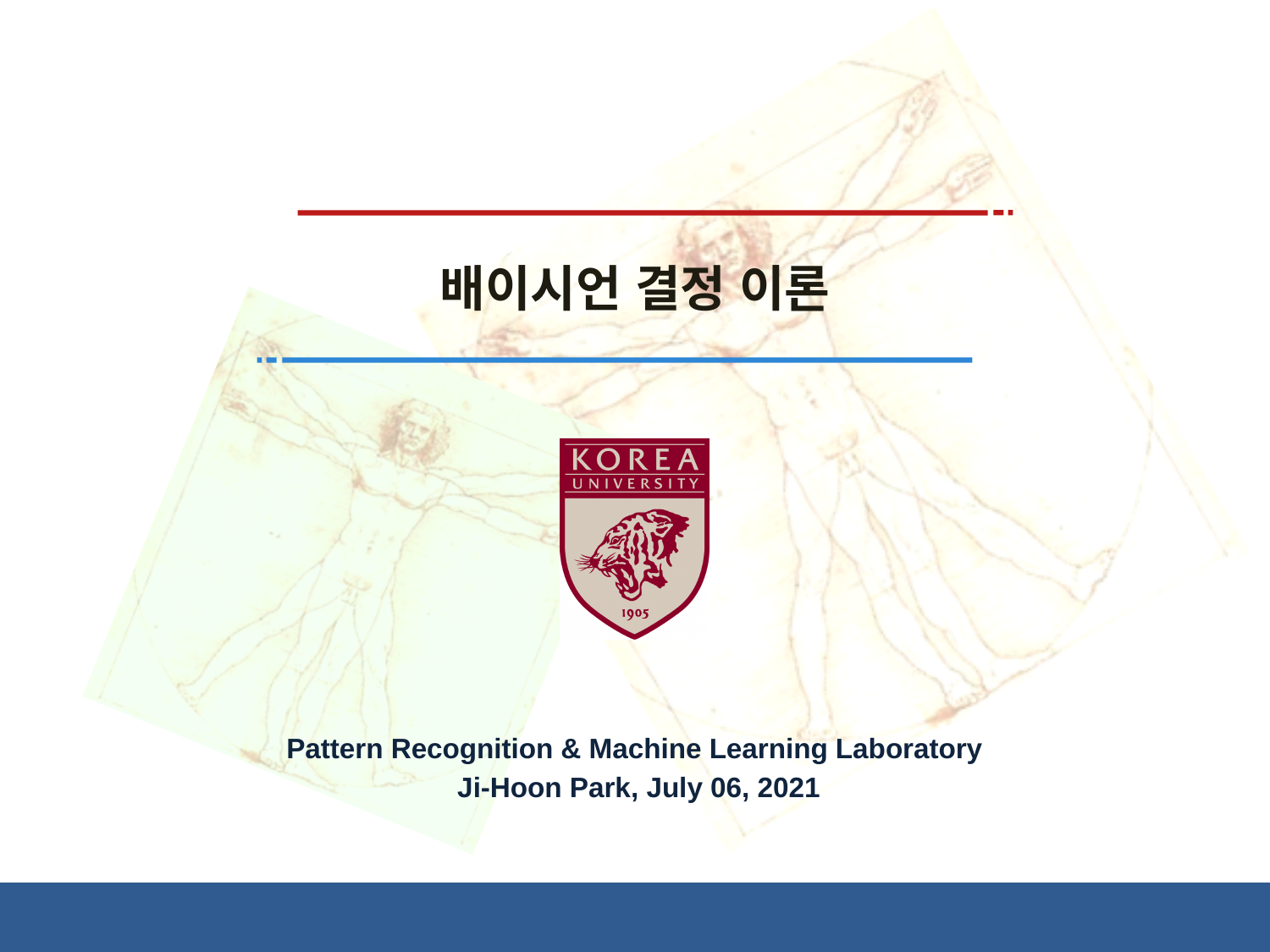

# 배이시언 결정 이론
Pattern Recognition & Machine Learning Laboratory
 Ji-Hoon Park, July 06, 2021